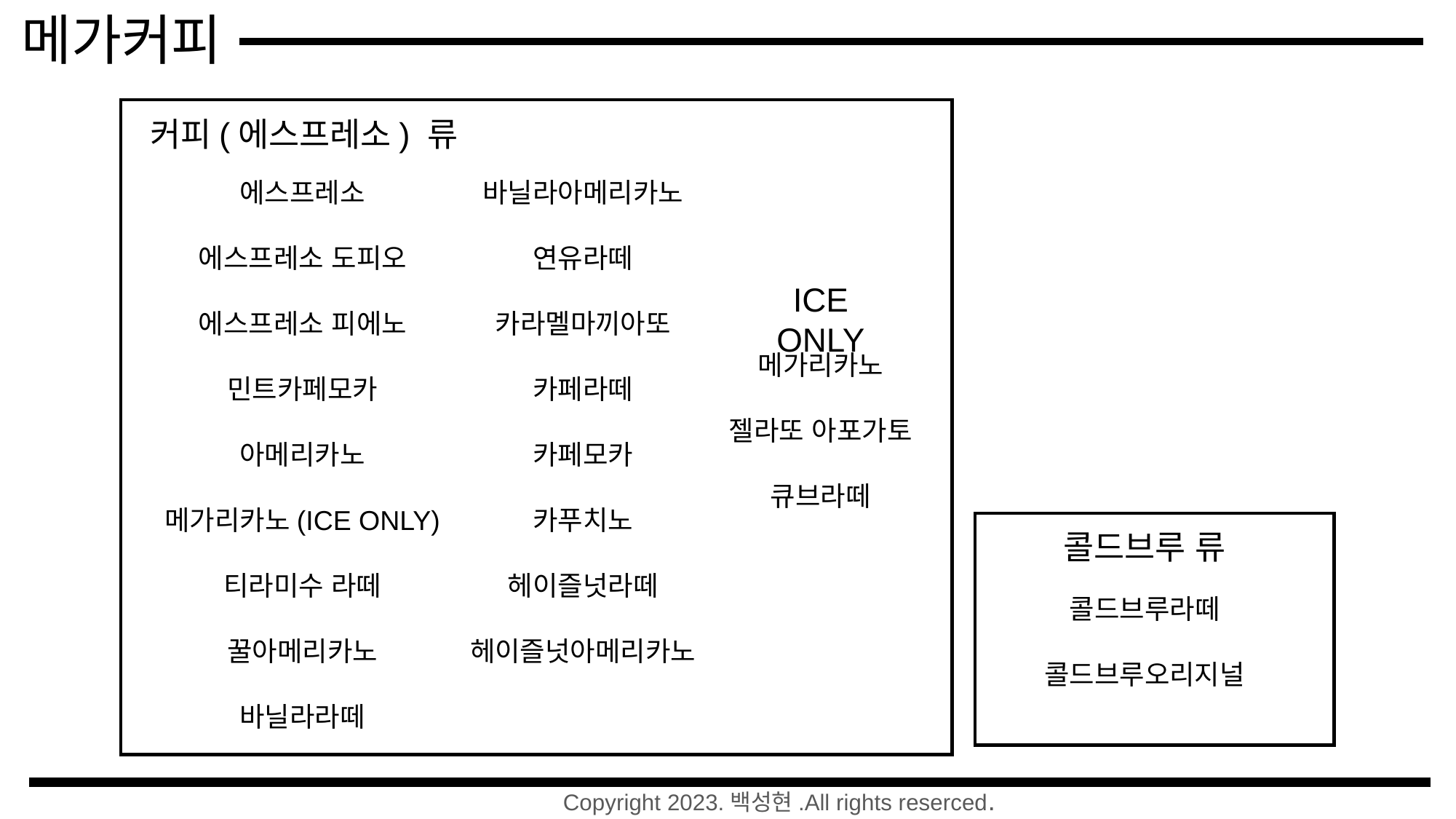

메가커피

커피(에스프레소) 류
바닐라아메리카노

연유라떼

카라멜마끼아또

카페라떼

카페모카

카푸치노

헤이즐넛라떼

헤이즐넛아메리카노

에스프레소

에스프레소 도피오

에스프레소 피에노

민트카페모카

아메리카노

메가리카노(ICE ONLY)

티라미수 라떼

꿀아메리카노

바닐라라떼

ICE ONLY
메가리카노

젤라또 아포가토

큐브라떼

콜드브루 류
콜드브루라떼

콜드브루오리지널

Copyright 2023.백성현.All rights reserced.